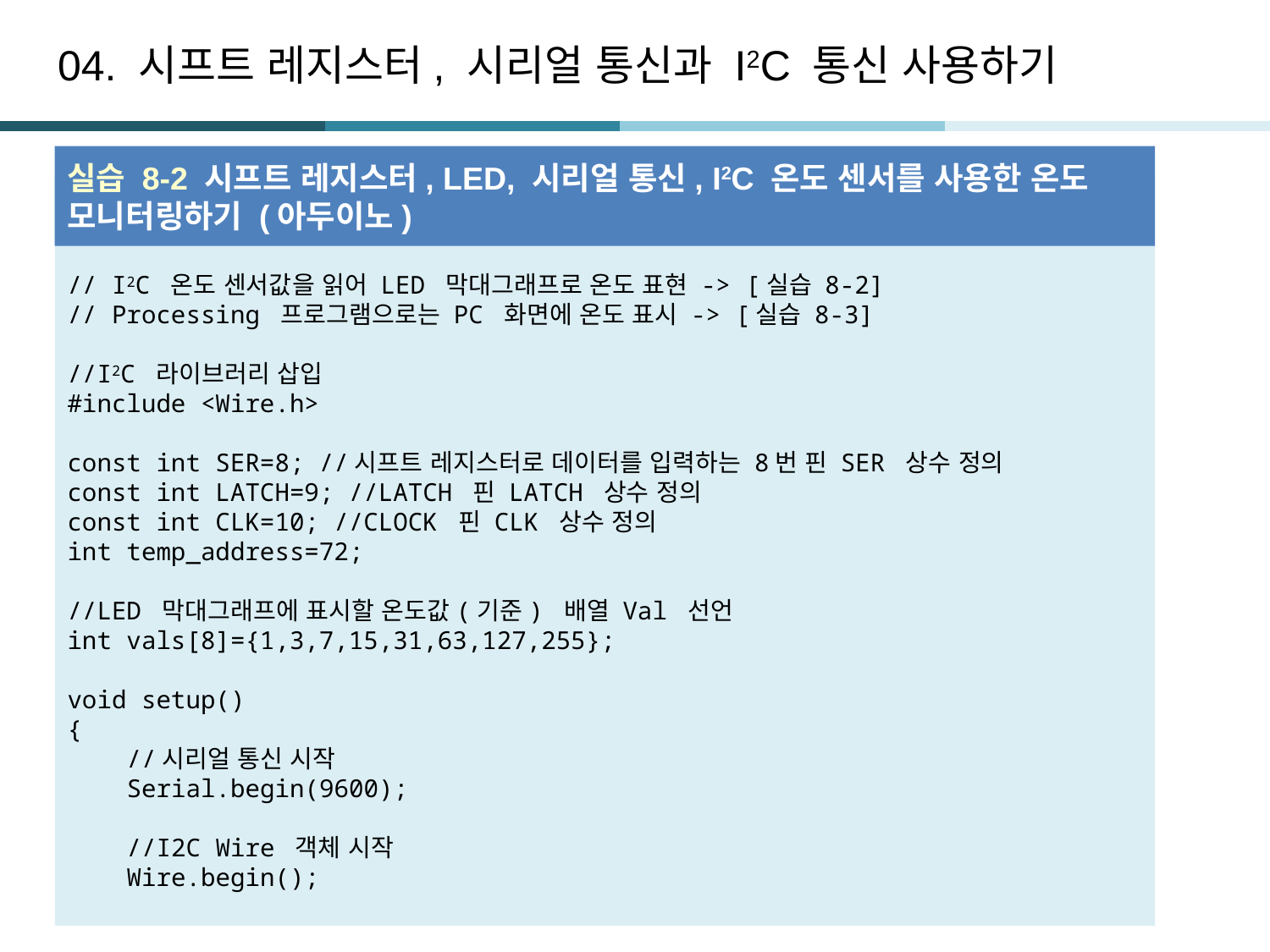

# 04. 시프트 레지스터, 시리얼 통신과 I2C 통신 사용하기
실습 8-2 시프트 레지스터, LED, 시리얼 통신, I2C 온도 센서를 사용한 온도 모니터링하기 (아두이노)

// I2C 온도 센서값을 읽어 LED 막대그래프로 온도 표현 -> [실습 8-2]
// Processing 프로그램으로는 PC 화면에 온도 표시 -> [실습 8-3]

//I2C 라이브러리 삽입
#include <Wire.h>

const int SER=8; //시프트 레지스터로 데이터를 입력하는 8번 핀 SER 상수 정의
const int LATCH=9; //LATCH 핀 LATCH 상수 정의
const int CLK=10; //CLOCK 핀 CLK 상수 정의
int temp_address=72;

//LED 막대그래프에 표시할 온도값(기준) 배열 Val 선언
int vals[8]={1,3,7,15,31,63,127,255};

void setup()
{
    //시리얼 통신 시작
    Serial.begin(9600);

    //I2C Wire 객체 시작
    Wire.begin();